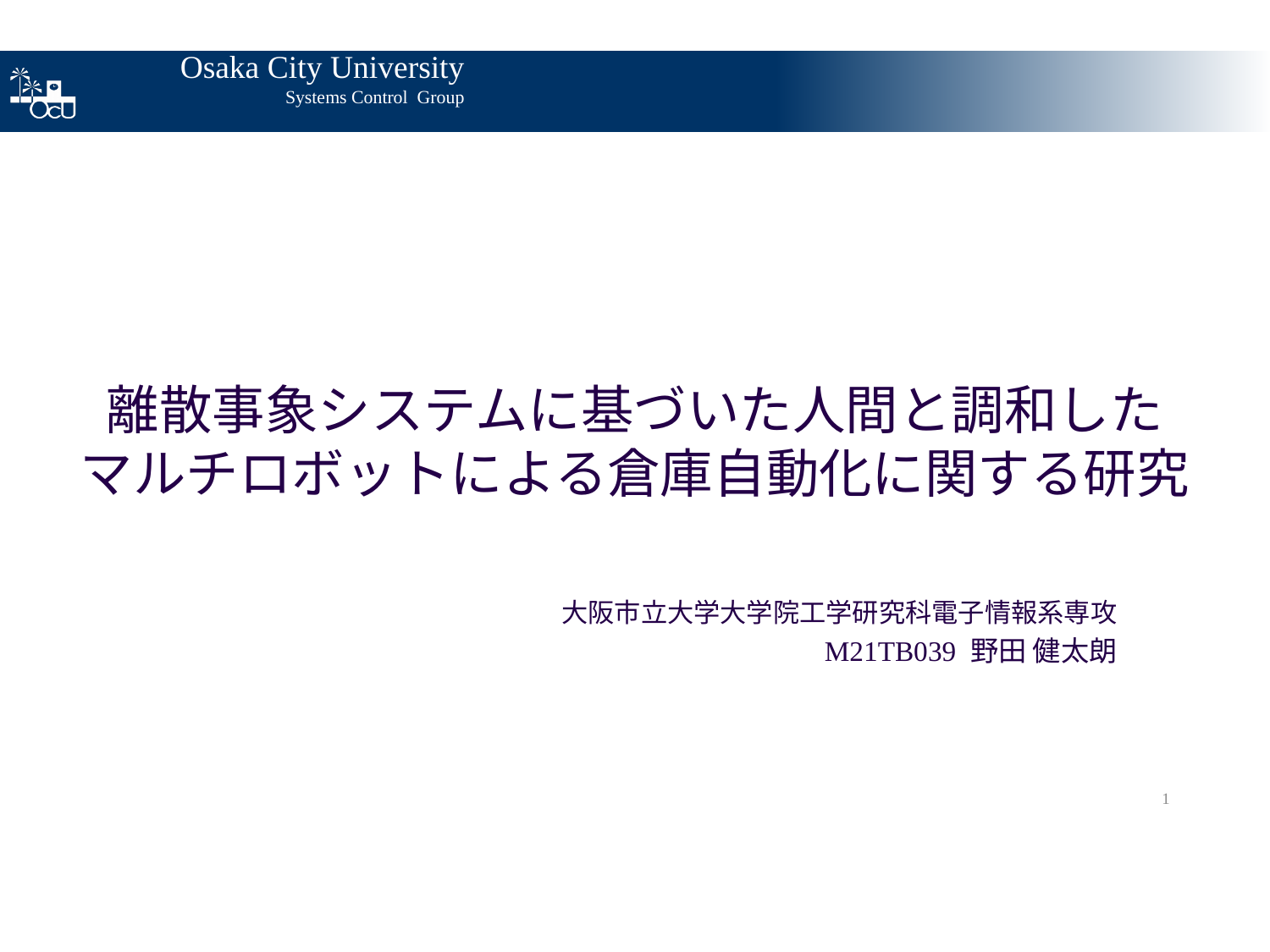

# 離散事象システムに基づいた人間と調和した マルチロボットによる倉庫自動化に関する研究

大阪市立大学大学院工学研究科電子情報系専攻
M21TB039 野田 健太朗
1